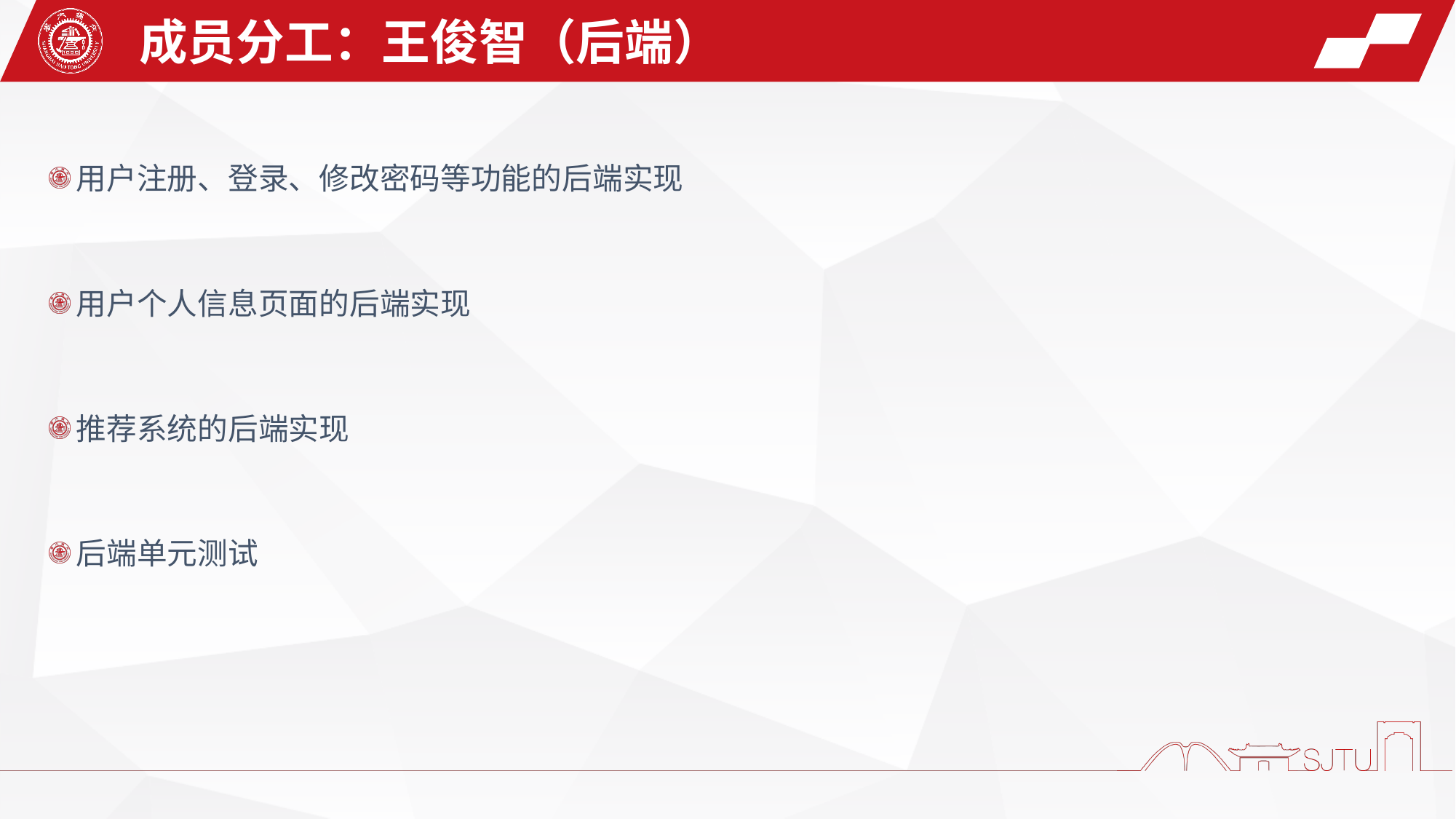

成员分工：王俊智（后端）

用户注册、登录、修改密码等功能的后端实现

用户个人信息页面的后端实现

推荐系统的后端实现

后端单元测试